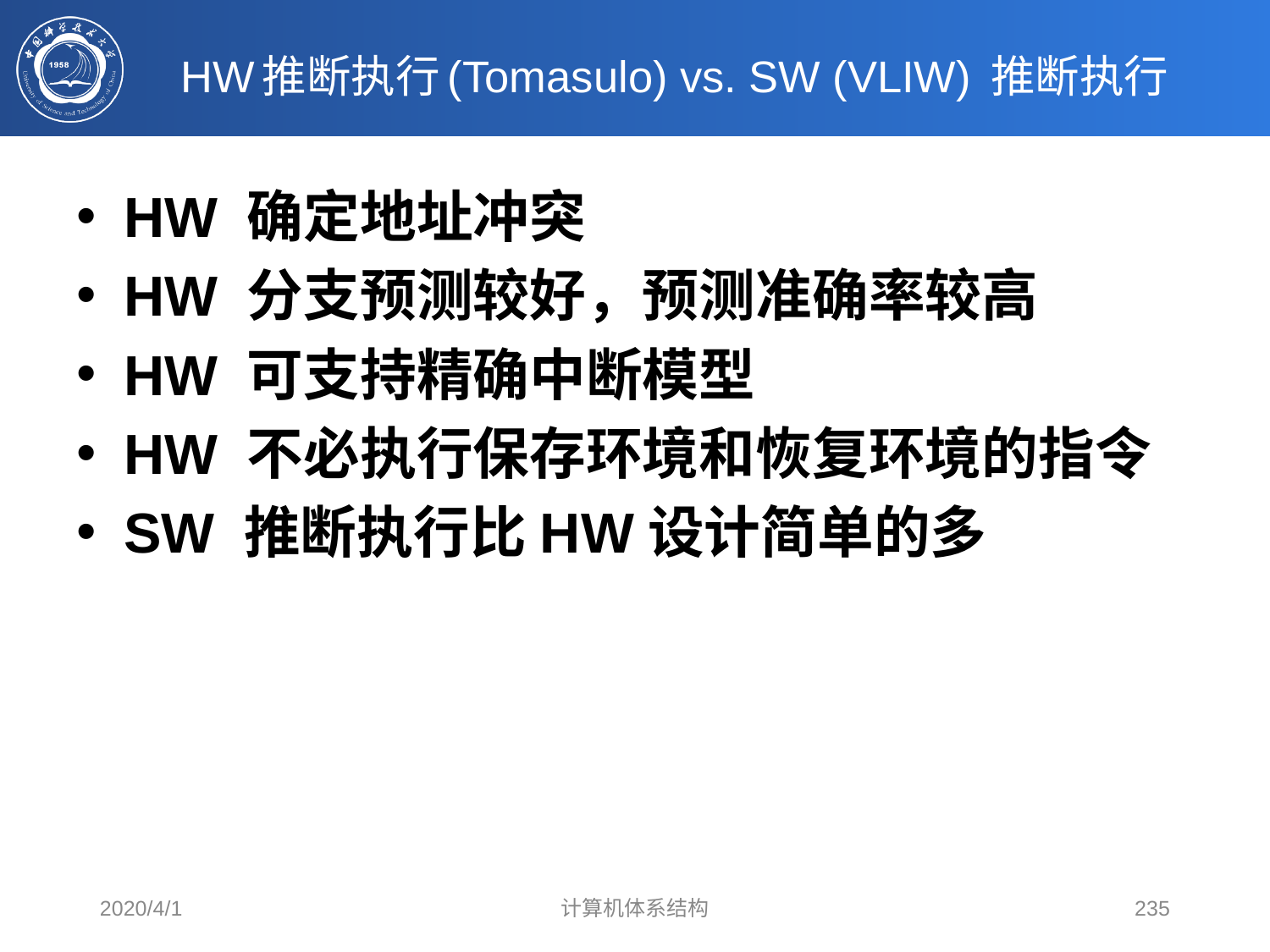

# HW推断执行(Tomasulo) vs. SW (VLIW) 推断执行
HW 确定地址冲突
HW 分支预测较好，预测准确率较高
HW 可支持精确中断模型
HW 不必执行保存环境和恢复环境的指令
SW 推断执行比HW设计简单的多

2020/4/1
计算机体系结构
235